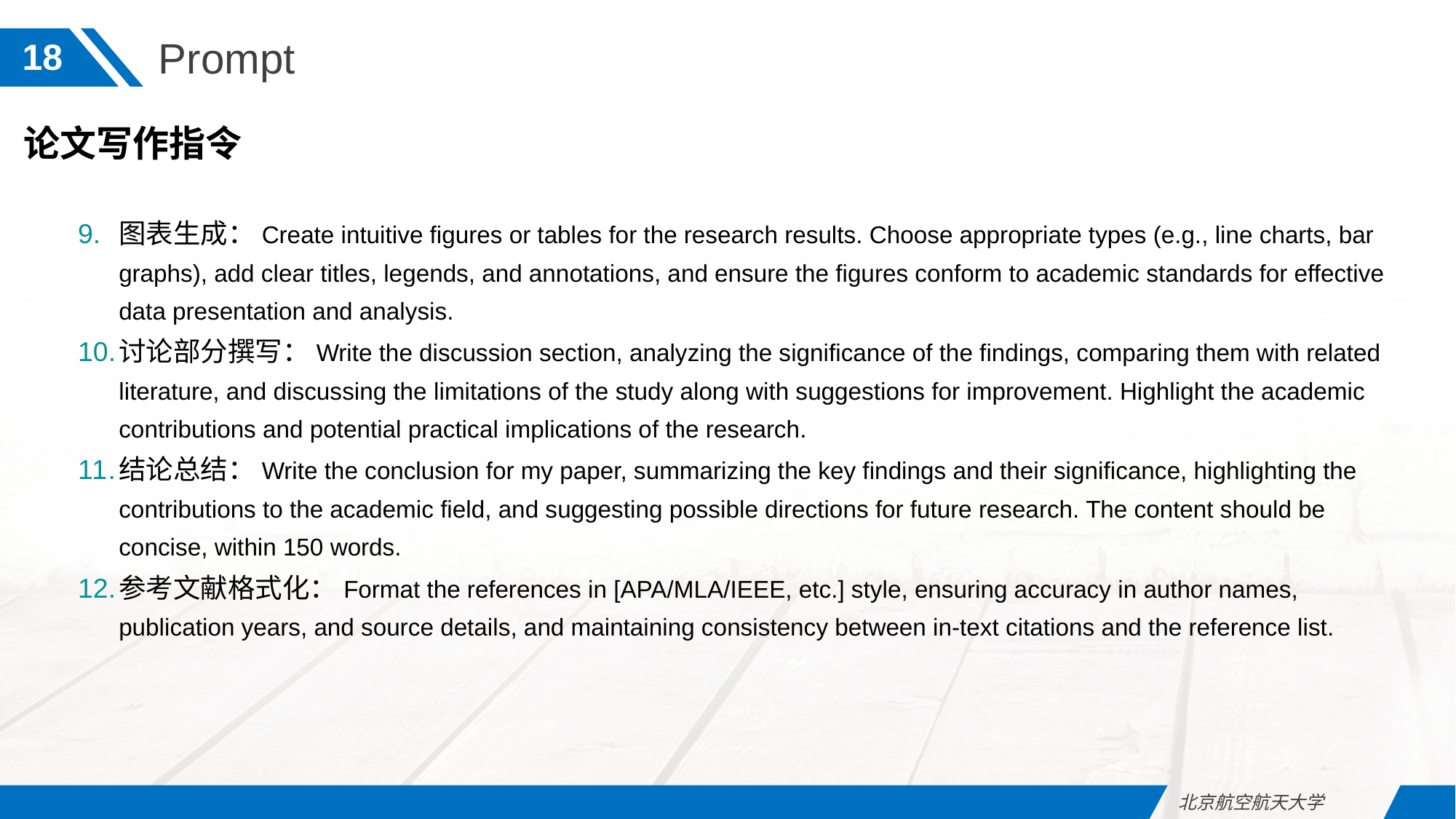

Prompt

18
论文写作指令

图表生成：Create intuitive figures or tables for the research results. Choose appropriate types (e.g., line charts, bar graphs), add clear titles, legends, and annotations, and ensure the figures conform to academic standards for effective data presentation and analysis.
讨论部分撰写：Write the discussion section, analyzing the significance of the findings, comparing them with related literature, and discussing the limitations of the study along with suggestions for improvement. Highlight the academic contributions and potential practical implications of the research.
结论总结：Write the conclusion for my paper, summarizing the key findings and their significance, highlighting the contributions to the academic field, and suggesting possible directions for future research. The content should be concise, within 150 words.
参考文献格式化：Format the references in [APA/MLA/IEEE, etc.] style, ensuring accuracy in author names, publication years, and source details, and maintaining consistency between in-text citations and the reference list.

北京航空航天大学